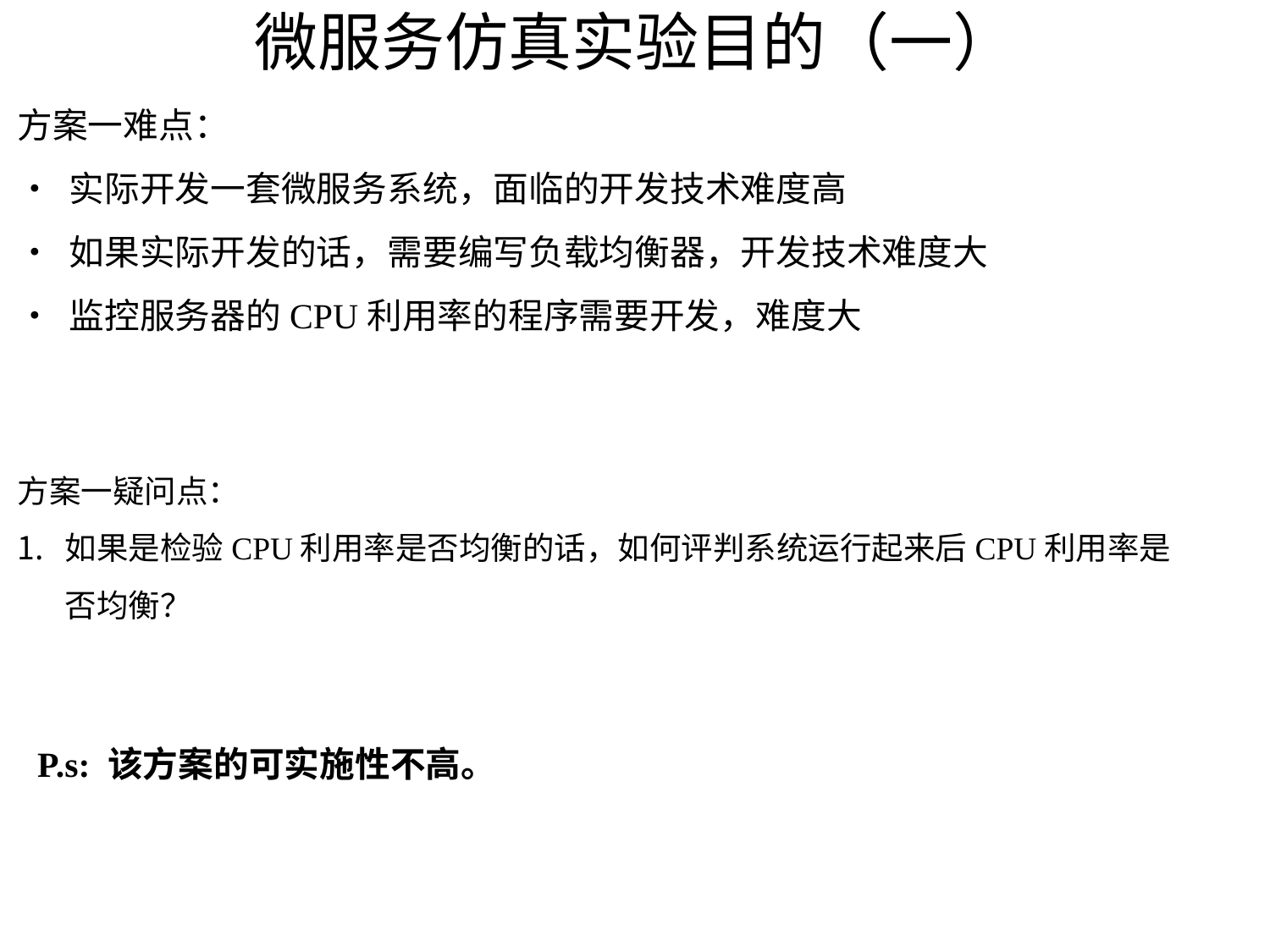

# 微服务仿真实验目的（一）
方案一难点：
• 实际开发一套微服务系统，面临的开发技术难度高
• 如果实际开发的话，需要编写负载均衡器，开发技术难度大
• 监控服务器的CPU利用率的程序需要开发，难度大
方案一疑问点：
如果是检验CPU利用率是否均衡的话，如何评判系统运行起来后CPU利用率是否均衡？
P.s: 该方案的可实施性不高。